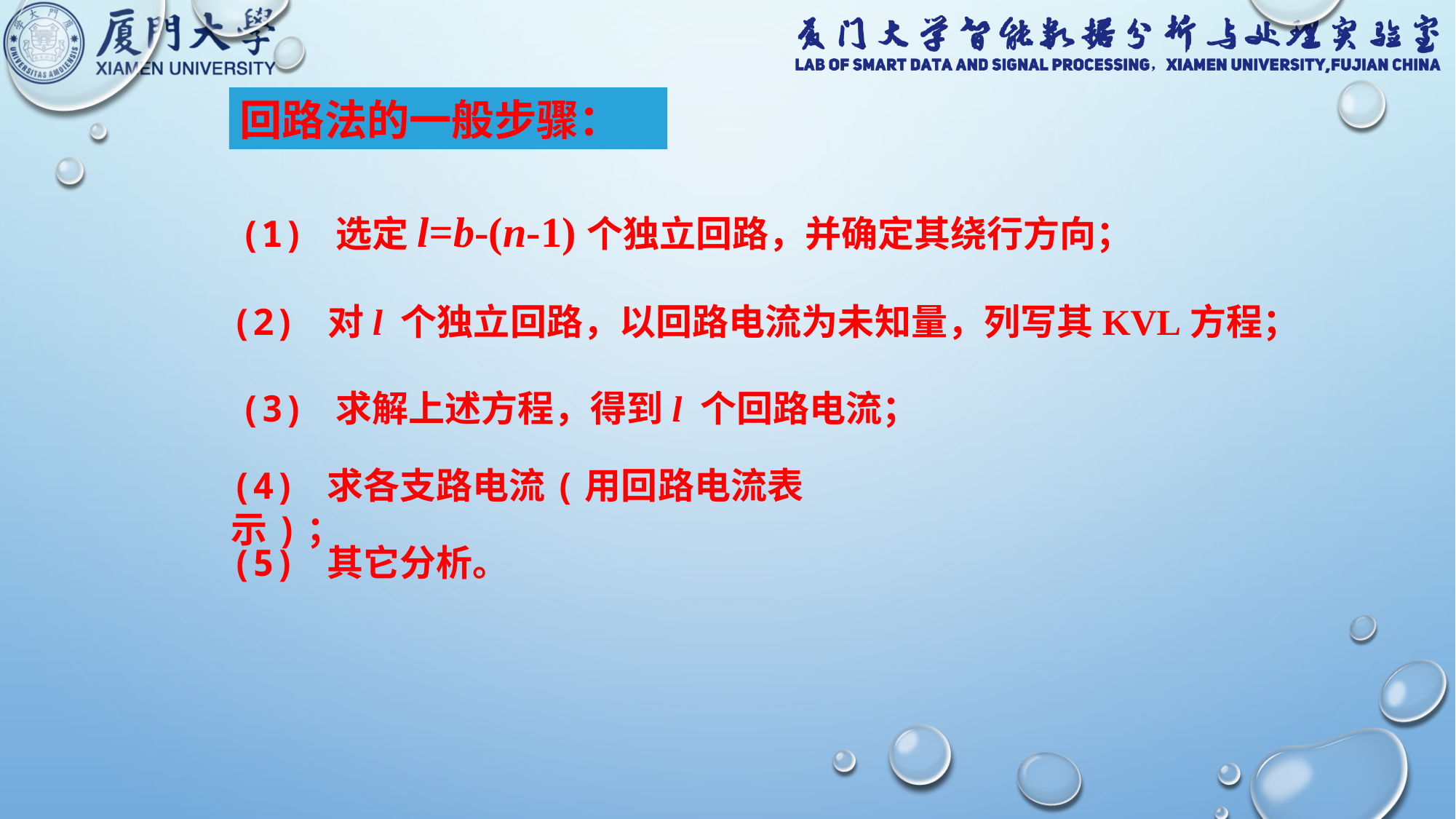

回路法的一般步骤：
(1) 选定l=b-(n-1)个独立回路，并确定其绕行方向；
(2) 对l 个独立回路，以回路电流为未知量，列写其KVL方程；
(3) 求解上述方程，得到l 个回路电流；
(4) 求各支路电流(用回路电流表示)；
(5) 其它分析。
35